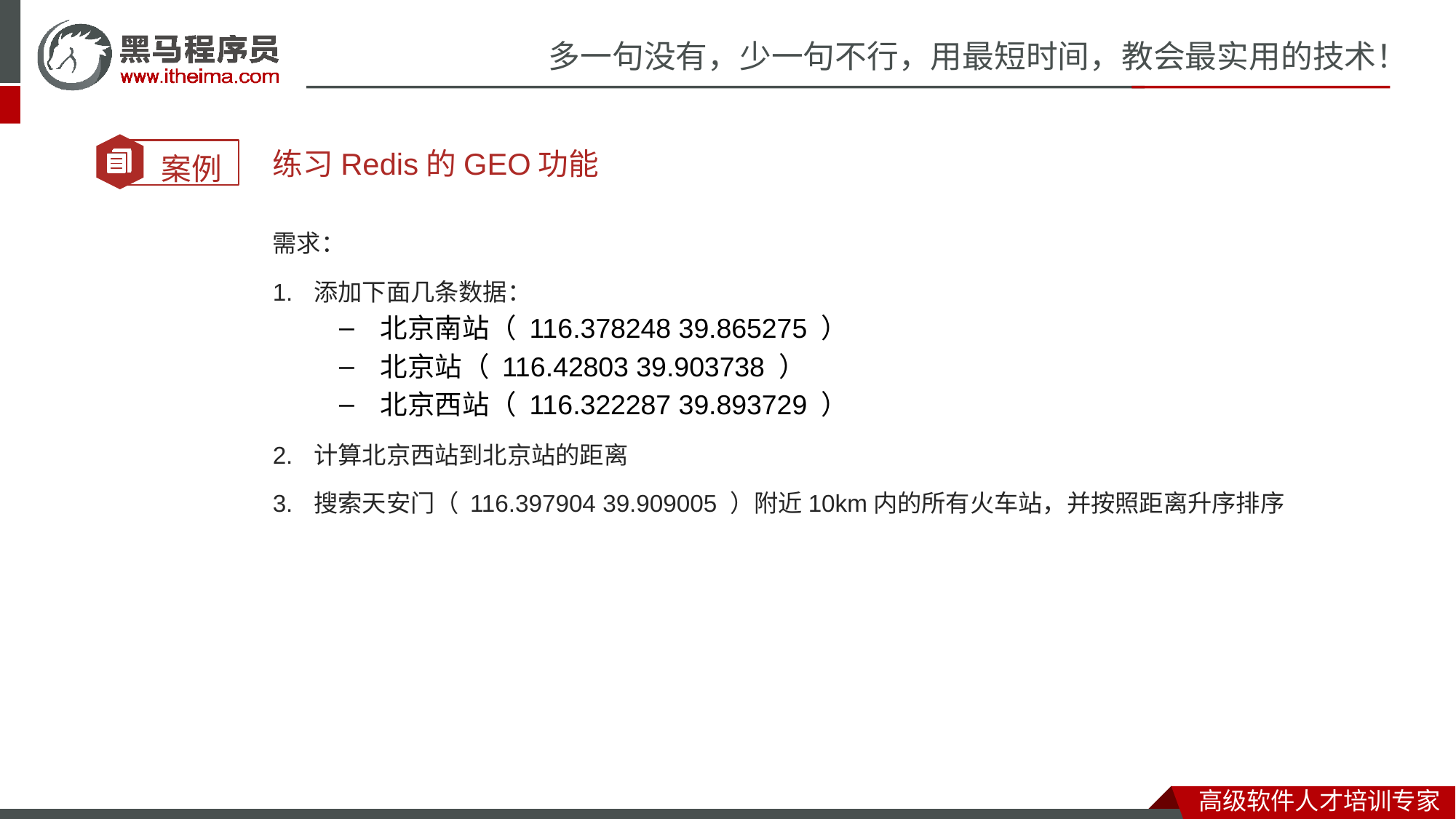

练习Redis的GEO功能
需求：
添加下面几条数据：
北京南站（ 116.378248 39.865275 ）
北京站（ 116.42803 39.903738 ）
北京西站（ 116.322287 39.893729 ）
计算北京西站到北京站的距离
搜索天安门（ 116.397904 39.909005 ）附近10km内的所有火车站，并按照距离升序排序